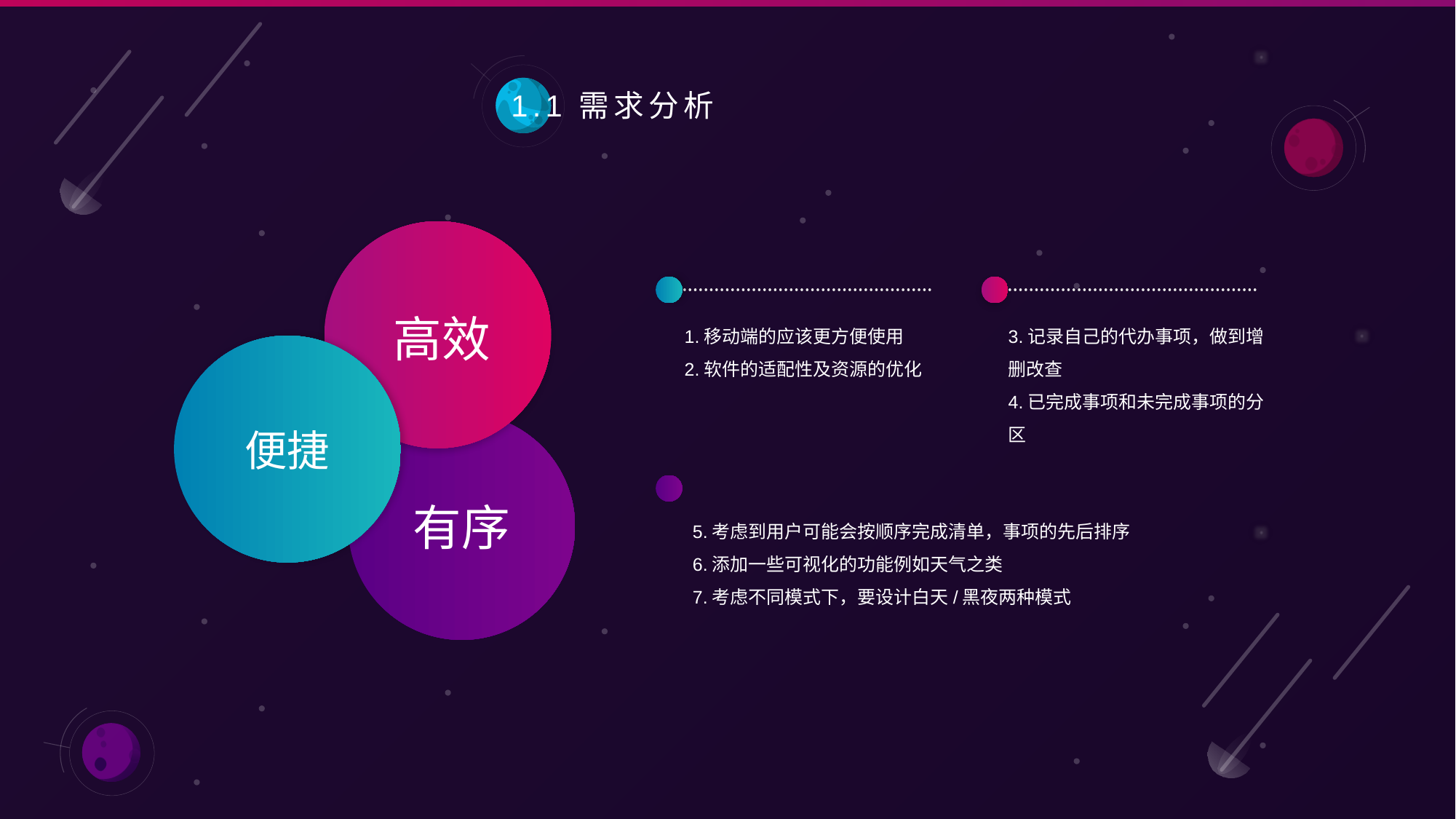

1.1

需求分析

高效

1.移动端的应该更方便使用
2.软件的适配性及资源的优化
3.记录自己的代办事项，做到增删改查
4.已完成事项和未完成事项的分区
便捷
有序

5.考虑到用户可能会按顺序完成清单，事项的先后排序
6.添加一些可视化的功能例如天气之类
7.考虑不同模式下，要设计白天/黑夜两种模式